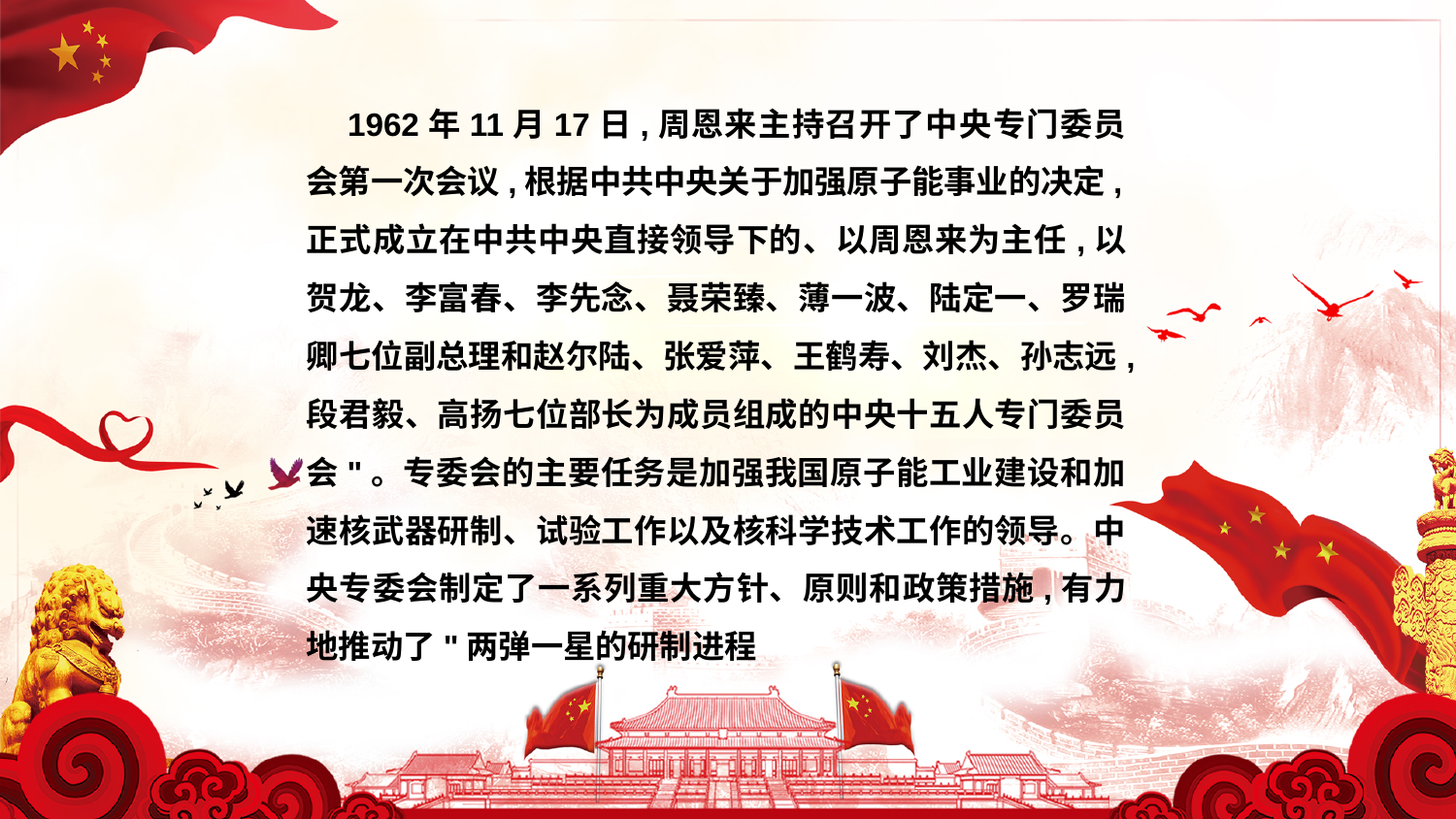

1962年11月17日,周恩来主持召开了中央专门委员会第一次会议,根据中共中央关于加强原子能事业的决定,正式成立在中共中央直接领导下的、以周恩来为主任,以贺龙、李富春、李先念、聂荣臻、薄一波、陆定一、罗瑞卿七位副总理和赵尔陆、张爱萍、王鹤寿、刘杰、孙志远,段君毅、高扬七位部长为成员组成的中央十五人专门委员会"。专委会的主要任务是加强我国原子能工业建设和加速核武器研制、试验工作以及核科学技术工作的领导。中央专委会制定了一系列重大方针、原则和政策措施,有力地推动了"两弹一星的研制进程